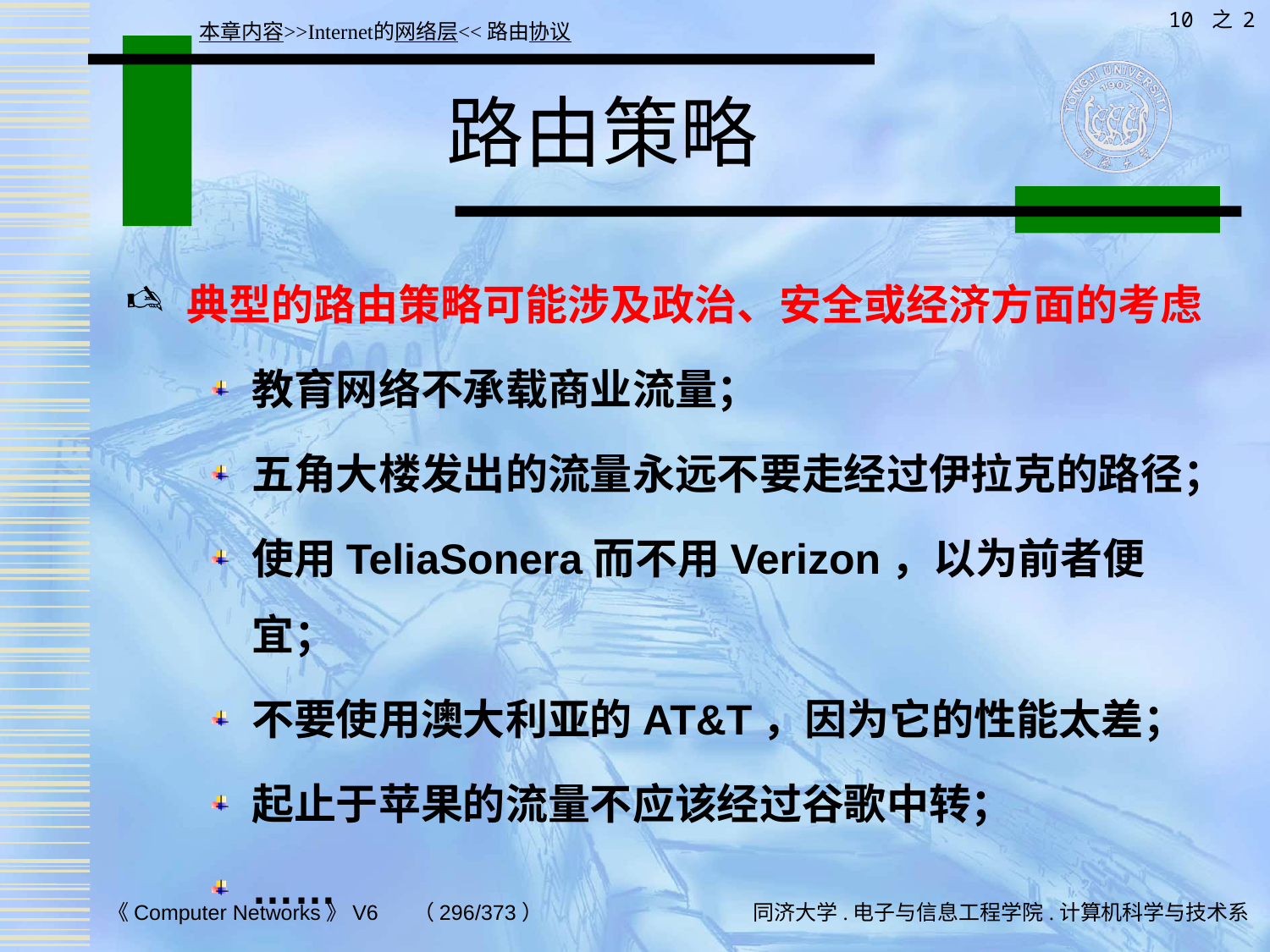

10 之 2
本章内容>>Internet的网络层<<路由协议
# 路由策略
典型的路由策略可能涉及政治、安全或经济方面的考虑
教育网络不承载商业流量；
五角大楼发出的流量永远不要走经过伊拉克的路径；
使用TeliaSonera而不用Verizon，以为前者便宜；
不要使用澳大利亚的AT&T，因为它的性能太差；
起止于苹果的流量不应该经过谷歌中转；
……